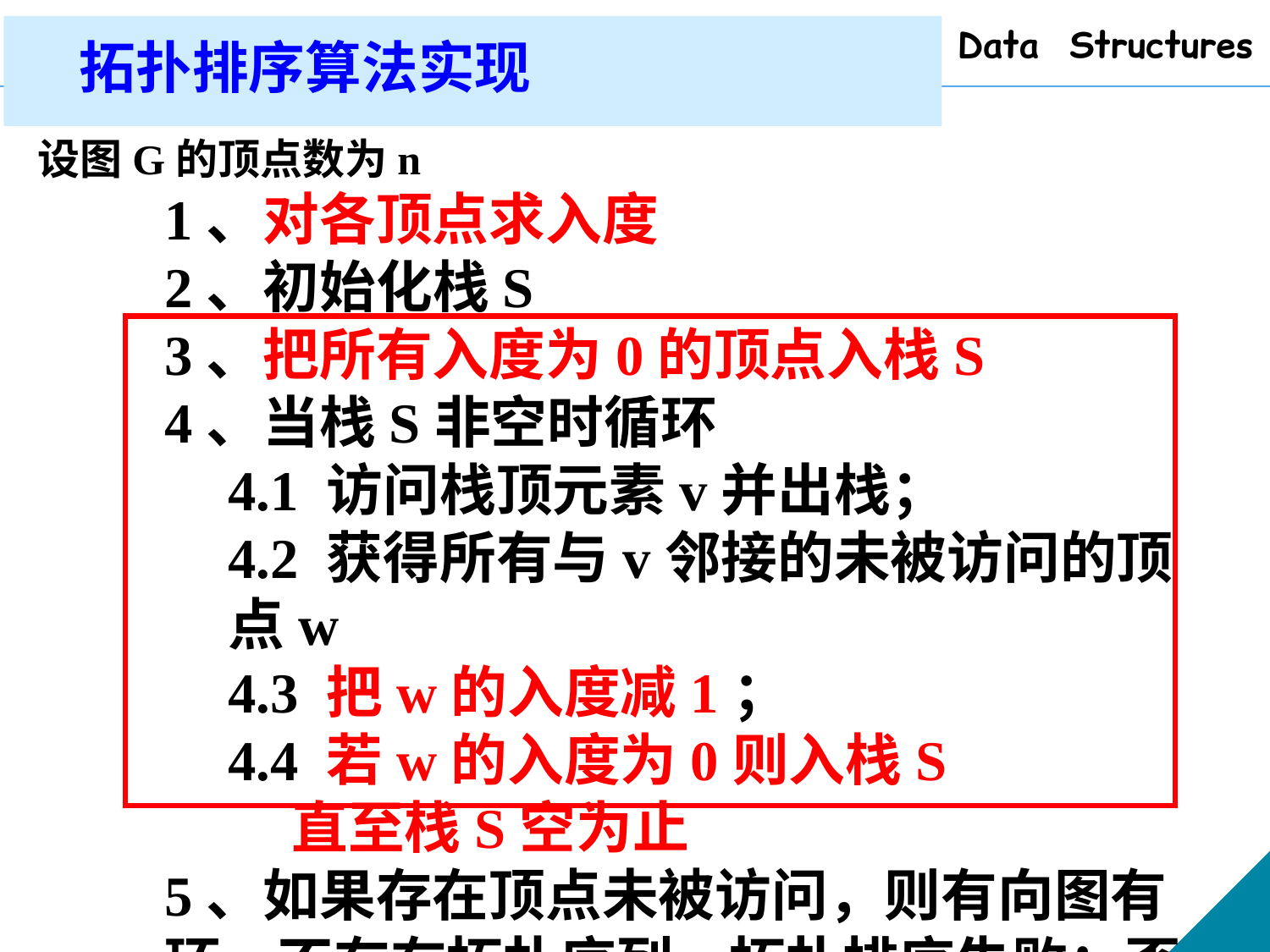

拓扑排序算法实现
设图G的顶点数为n
1、对各顶点求入度
2、初始化栈S
3、把所有入度为0的顶点入栈S
4、当栈S非空时循环
4.1 访问栈顶元素v并出栈；
4.2 获得所有与v邻接的未被访问的顶点w
4.3 把w的入度减1；
4.4 若w的入度为0则入栈S
	直至栈S空为止
5、如果存在顶点未被访问，则有向图有环，不存在拓扑序列，拓扑排序失败；否则，拓扑排序成功
6、结束